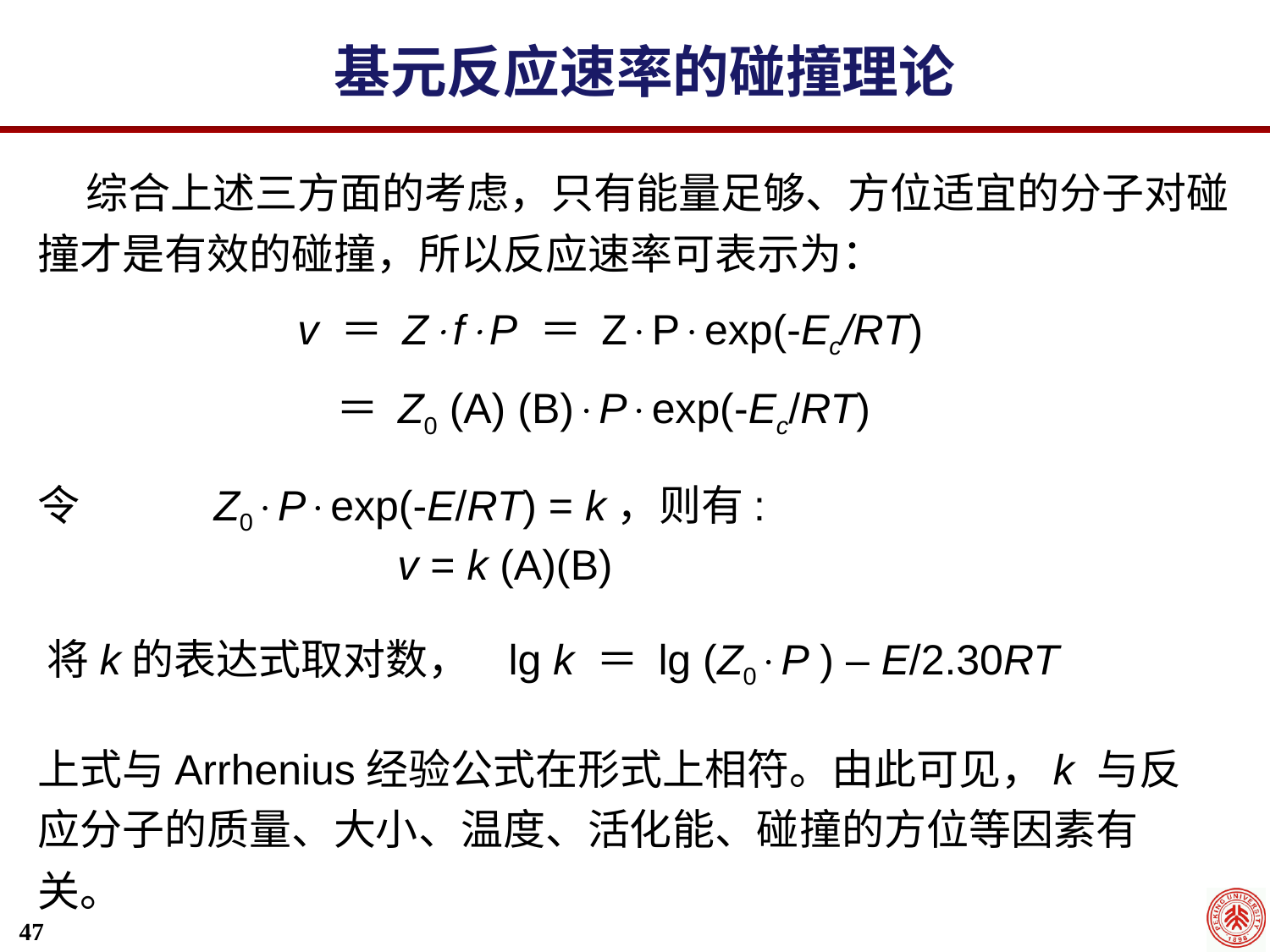

基元反应速率的碰撞理论

    综合上述三方面的考虑，只有能量足够、方位适宜的分子对碰撞才是有效的碰撞，所以反应速率可表示为：
v ＝ Z⋅f⋅P ＝ Z⋅P⋅exp(-Ec/RT)
   ＝ Z0 (A) (B)⋅P⋅exp(-Ec/RT)
令             Z0⋅P⋅exp(-E/RT) = k，则有:
v = k (A)(B)
将k的表达式取对数，   lg k ＝ lg (Z0⋅P ) – E/2.30RT
上式与Arrhenius经验公式在形式上相符。由此可见，k 与反应分子的质量、大小、温度、活化能、碰撞的方位等因素有关。
47